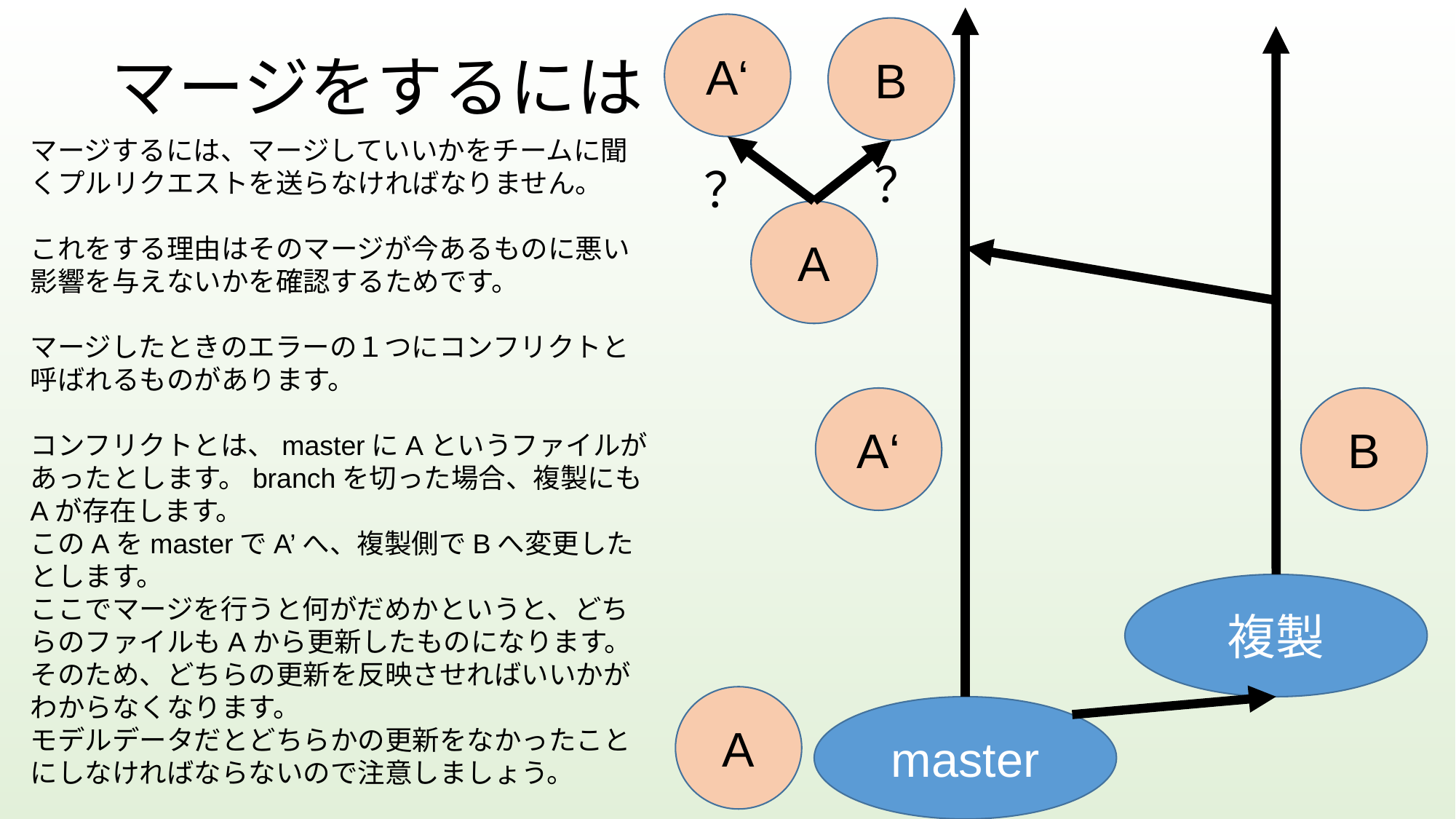

A‘
B
# マージをするには
マージするには、マージしていいかをチームに聞くプルリクエストを送らなければなりません。

これをする理由はそのマージが今あるものに悪い影響を与えないかを確認するためです。

マージしたときのエラーの１つにコンフリクトと呼ばれるものがあります。

コンフリクトとは、masterにAというファイルがあったとします。branchを切った場合、複製にもAが存在します。
このAをmasterでA’へ、複製側でBへ変更したとします。
ここでマージを行うと何がだめかというと、どちらのファイルもAから更新したものになります。
そのため、どちらの更新を反映させればいいかがわからなくなります。
モデルデータだとどちらかの更新をなかったことにしなければならないので注意しましょう。
？
？
A
A‘
B
複製
A
master